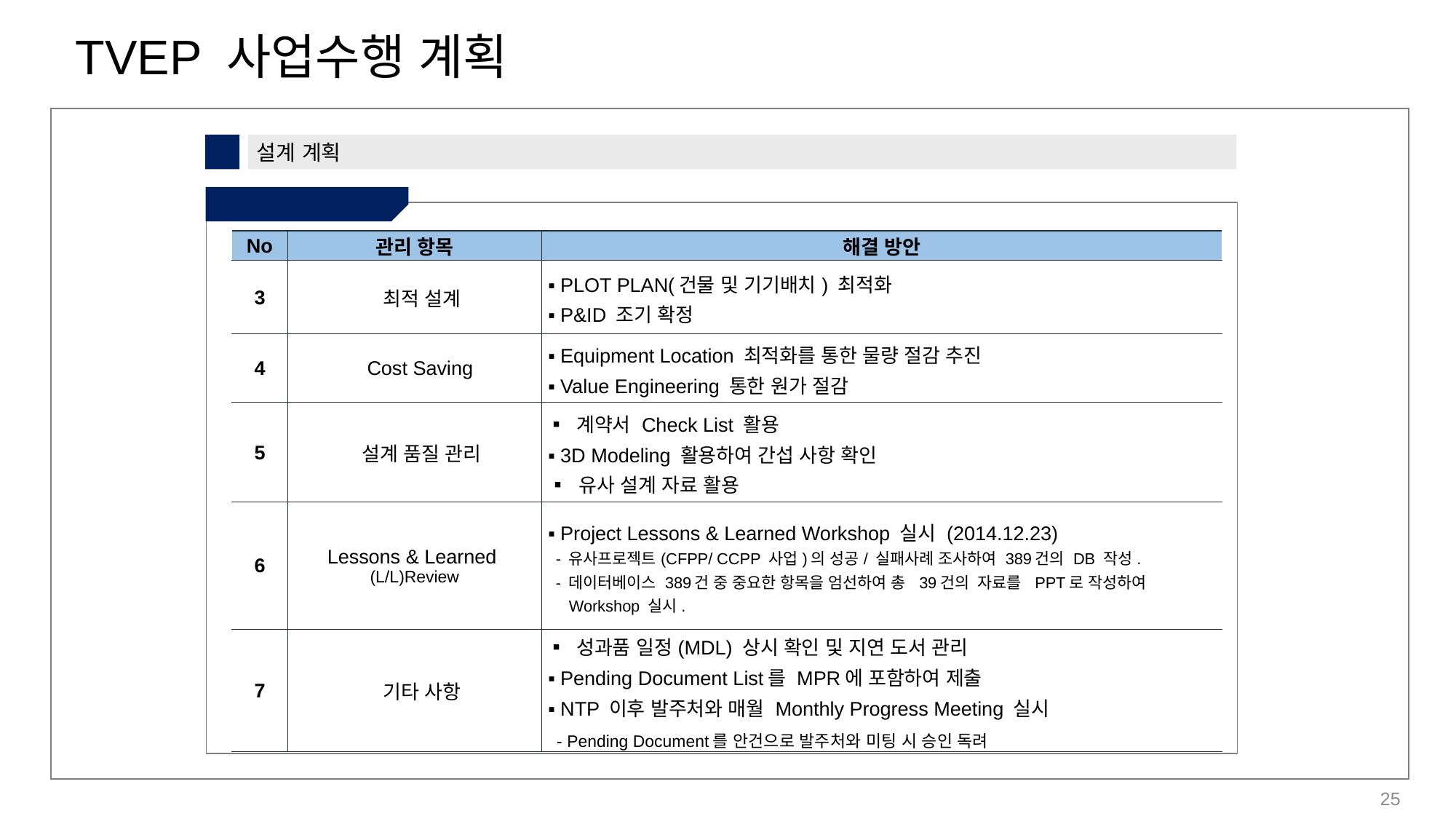

4
설계 계획
① 설계 최적화

| No | 관리 항목 | 해결 방안 |
| --- | --- | --- |
| 3 | 최적 설계 | ▪ PLOT PLAN(건물 및 기기배치) 최적화 ▪ P&ID 조기 확정 |
| 4 | Cost Saving | ▪ Equipment Location 최적화를 통한 물량 절감 추진 ▪ Value Engineering 통한 원가 절감 |
| 5 | 설계 품질 관리 | ▪ 계약서 Check List 활용 ▪ 3D Modeling 활용하여 간섭 사항 확인 ▪ 유사 설계 자료 활용 |
| 6 | Lessons & Learned (L/L)Review | ▪ Project Lessons & Learned Workshop 실시 (2014.12.23) - 유사프로젝트(CFPP/ CCPP 사업)의 성공/ 실패사례 조사하여 389건의 DB 작성. - 데이터베이스 389건 중 중요한 항목을 엄선하여 총 39건의 자료를 PPT로 작성하여 Workshop 실시. |
| 7 | 기타 사항 | ▪ 성과품 일정(MDL) 상시 확인 및 지연 도서 관리 ▪ Pending Document List를 MPR에 포함하여 제출 ▪ NTP 이후 발주처와 매월 Monthly Progress Meeting 실시 - Pending Document를 안건으로 발주처와 미팅 시 승인 독려 |
25